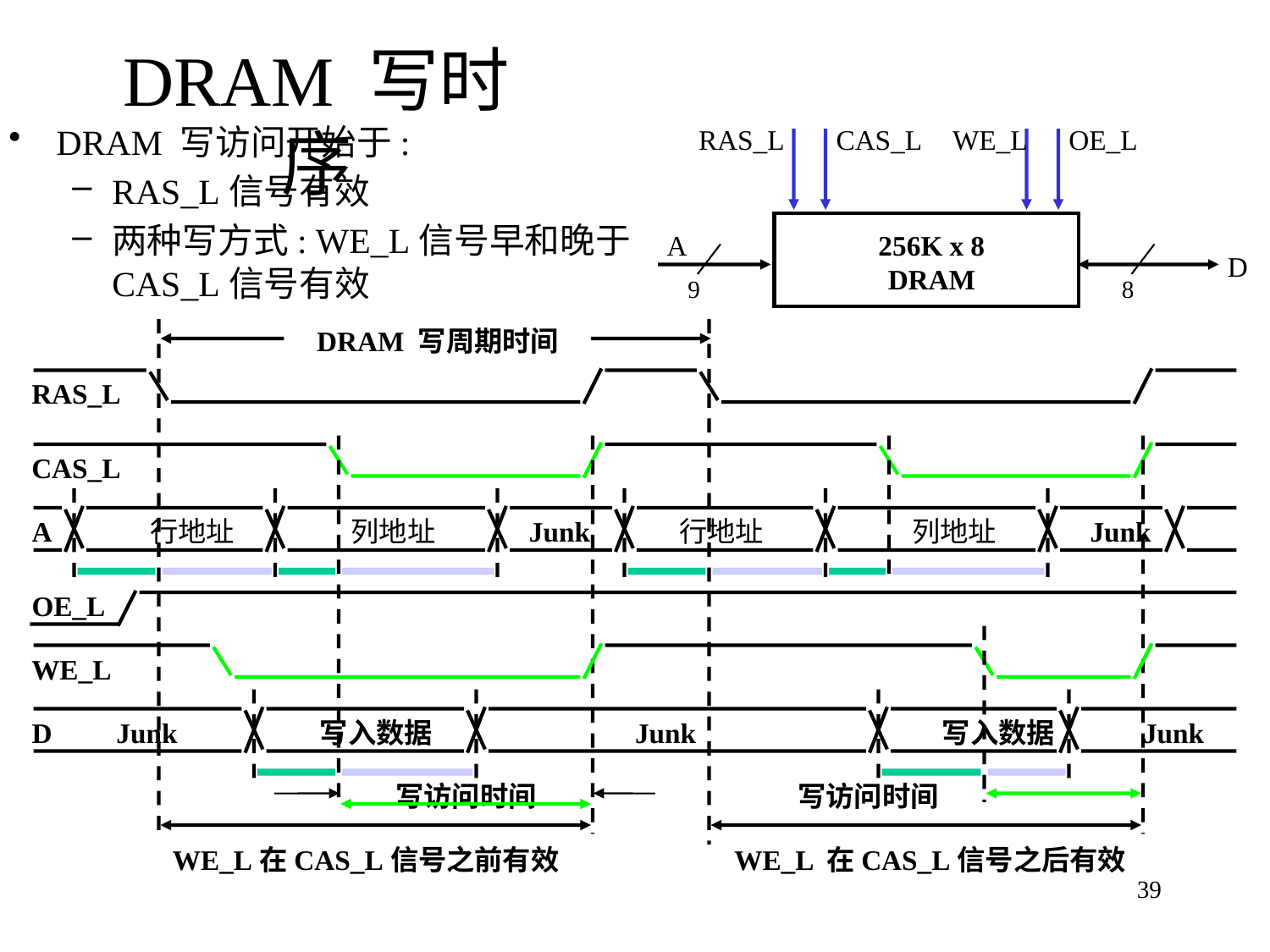

# DRAM 写时序
DRAM 写访问开始于:
RAS_L信号有效
两种写方式: WE_L信号早和晚于 CAS_L信号有效
RAS_L
CAS_L
WE_L
OE_L

A
256K x 8
DRAM
D

9
8
DRAM 写周期时间

RAS_L

CAS_L

A

行地址

列地址

Junk

行地址

列地址

Junk

OE_L

WE_L

D

Junk

写入数据

Junk

写入数据

Junk

写访问时间
写访问时间

WE_L在CAS_L信号之前有效
WE_L 在CAS_L信号之后有效
39